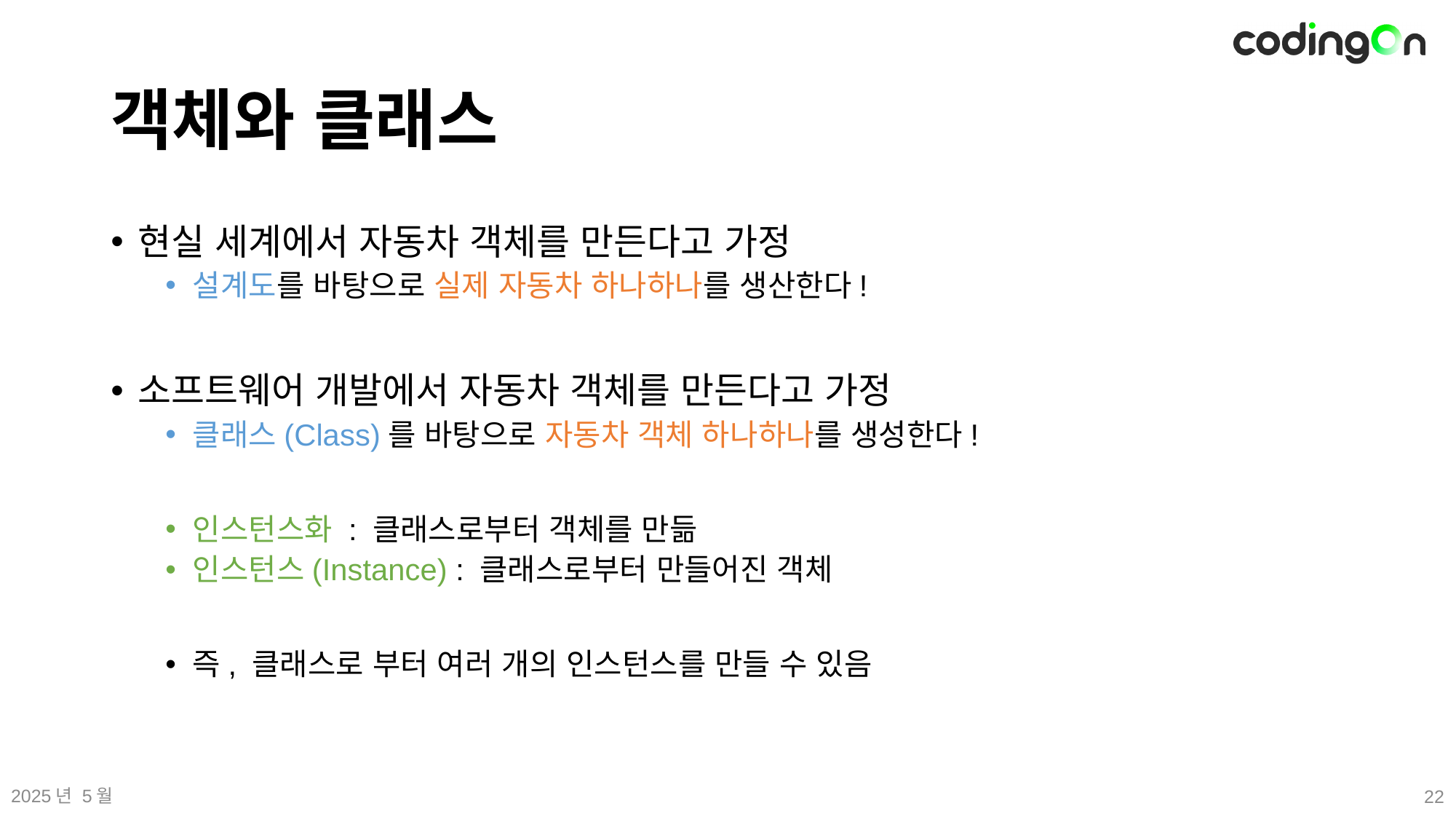

# 객체와 클래스
현실 세계에서 자동차 객체를 만든다고 가정
설계도를 바탕으로 실제 자동차 하나하나를 생산한다!

소프트웨어 개발에서 자동차 객체를 만든다고 가정
클래스(Class)를 바탕으로 자동차 객체 하나하나를 생성한다!

인스턴스화 : 클래스로부터 객체를 만듦
인스턴스(Instance) : 클래스로부터 만들어진 객체

즉, 클래스로 부터 여러 개의 인스턴스를 만들 수 있음

2025년 5월
22